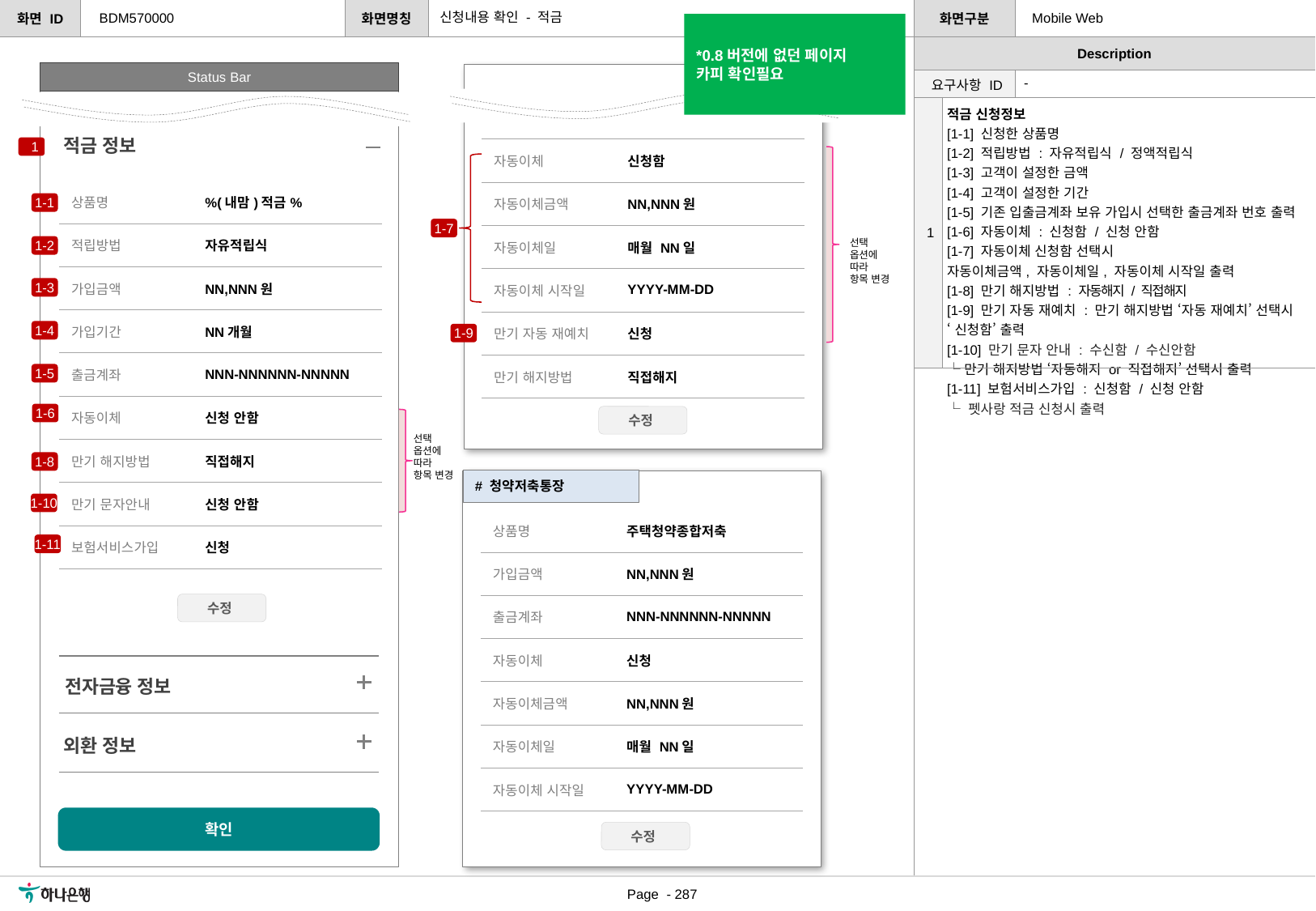

신청내용 확인 - 적금
BDM570000
Mobile Web
*0.8버전에 없던 페이지
카피 확인필요
Status Bar

| 요구사항 ID | - |
| --- | --- |

| 1 | 적금 신청정보 [1-1] 신청한 상품명 [1-2] 적립방법 : 자유적립식 / 정액적립식 [1-3] 고객이 설정한 금액 [1-4] 고객이 설정한 기간 [1-5] 기존 입출금계좌 보유 가입시 선택한 출금계좌 번호 출력 [1-6] 자동이체 : 신청함 / 신청 안함 [1-7] 자동이체 신청함 선택시 자동이체금액, 자동이체일, 자동이체 시작일 출력 [1-8] 만기 해지방법 : 자동해지 / 직접해지 [1-9] 만기 자동 재예치 : 만기 해지방법 ‘자동 재예치’ 선택시 ‘신청함’ 출력 [1-10] 만기 문자 안내 : 수신함 / 수신안함 └ 만기 해지방법 ‘자동해지 or 직접해지’ 선택시 출력 [1-11] 보험서비스가입 : 신청함 / 신청 안함 └ 펫사랑 적금 신청시 출력 |
| --- | --- |
적금 정보
1
| 자동이체 | 신청함 |
| --- | --- |
| 자동이체금액 | NN,NNN원 |
| 자동이체일 | 매월 NN일 |
| 자동이체 시작일 | YYYY-MM-DD |
| 만기 자동 재예치 | 신청 |
| 만기 해지방법 | 직접해지 |

| 상품명 | %(내맘)적금% |
| --- | --- |
| 적립방법 | 자유적립식 |
| 가입금액 | NN,NNN원 |
| 가입기간 | NN개월 |
| 출금계좌 | NNN-NNNNNN-NNNNN |
| 자동이체 | 신청 안함 |
| 만기 해지방법 | 직접해지 |
| 만기 문자안내 | 신청 안함 |
| 보험서비스가입 | 신청 |
1-1
1-7
1-2
선택 옵션에 따라
항목 변경
1-3
1-4
1-9
1-5
1-6

수정

선택 옵션에 따라
항목 변경
1-8
# 청약저축통장

1-10
| 상품명 | 주택청약종합저축 |
| --- | --- |
| 가입금액 | NN,NNN원 |
| 출금계좌 | NNN-NNNNNN-NNNNN |
| 자동이체 | 신청 |
| 자동이체금액 | NN,NNN원 |
| 자동이체일 | 매월 NN일 |
| 자동이체 시작일 | YYYY-MM-DD |
1-11

수정
전자금융 정보
외환 정보
확인

수정